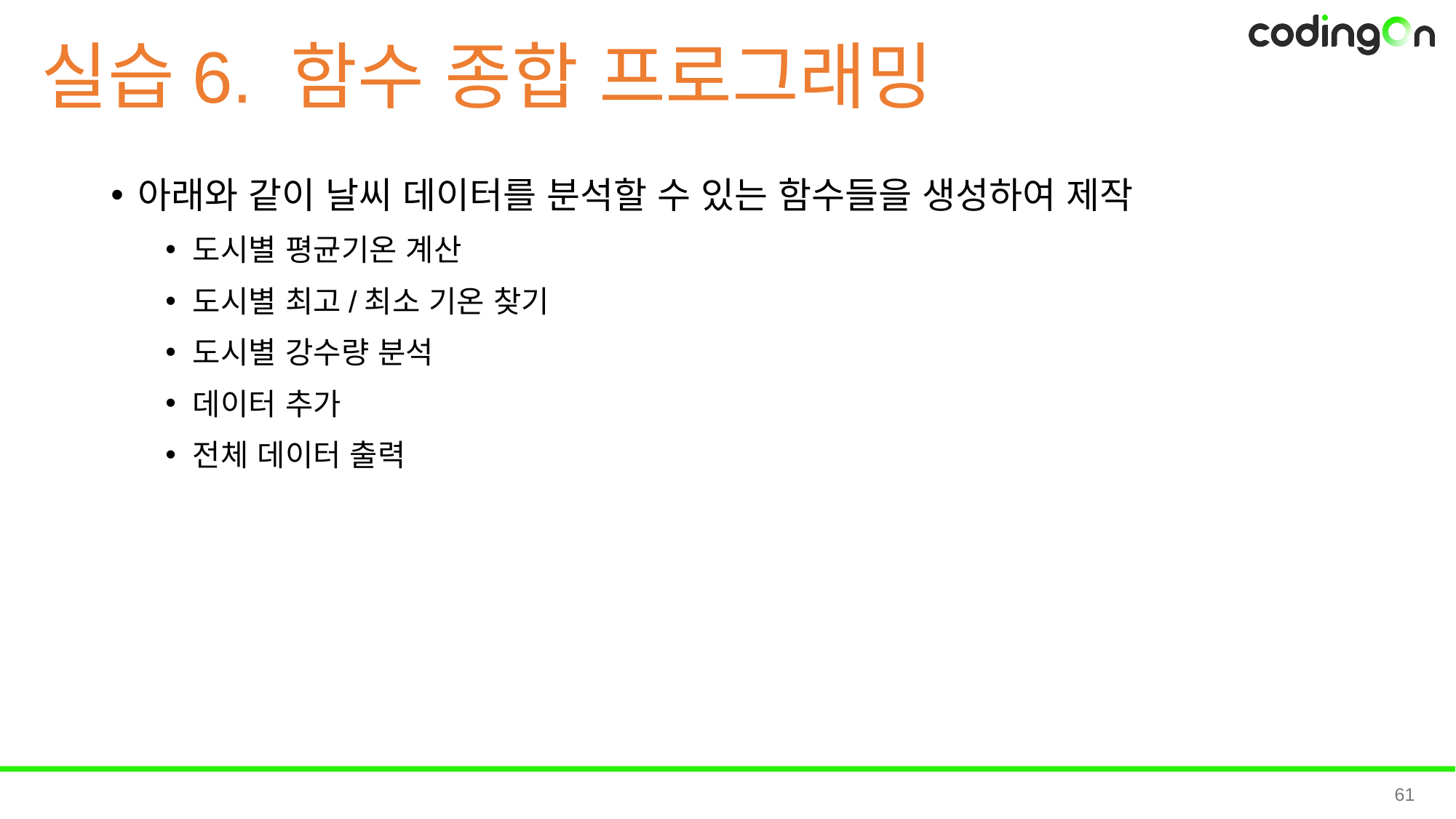

# 실습6. 함수 종합 프로그래밍
아래와 같이 날씨 데이터를 분석할 수 있는 함수들을 생성하여 제작
도시별 평균기온 계산
도시별 최고/최소 기온 찾기
도시별 강수량 분석
데이터 추가
전체 데이터 출력
61